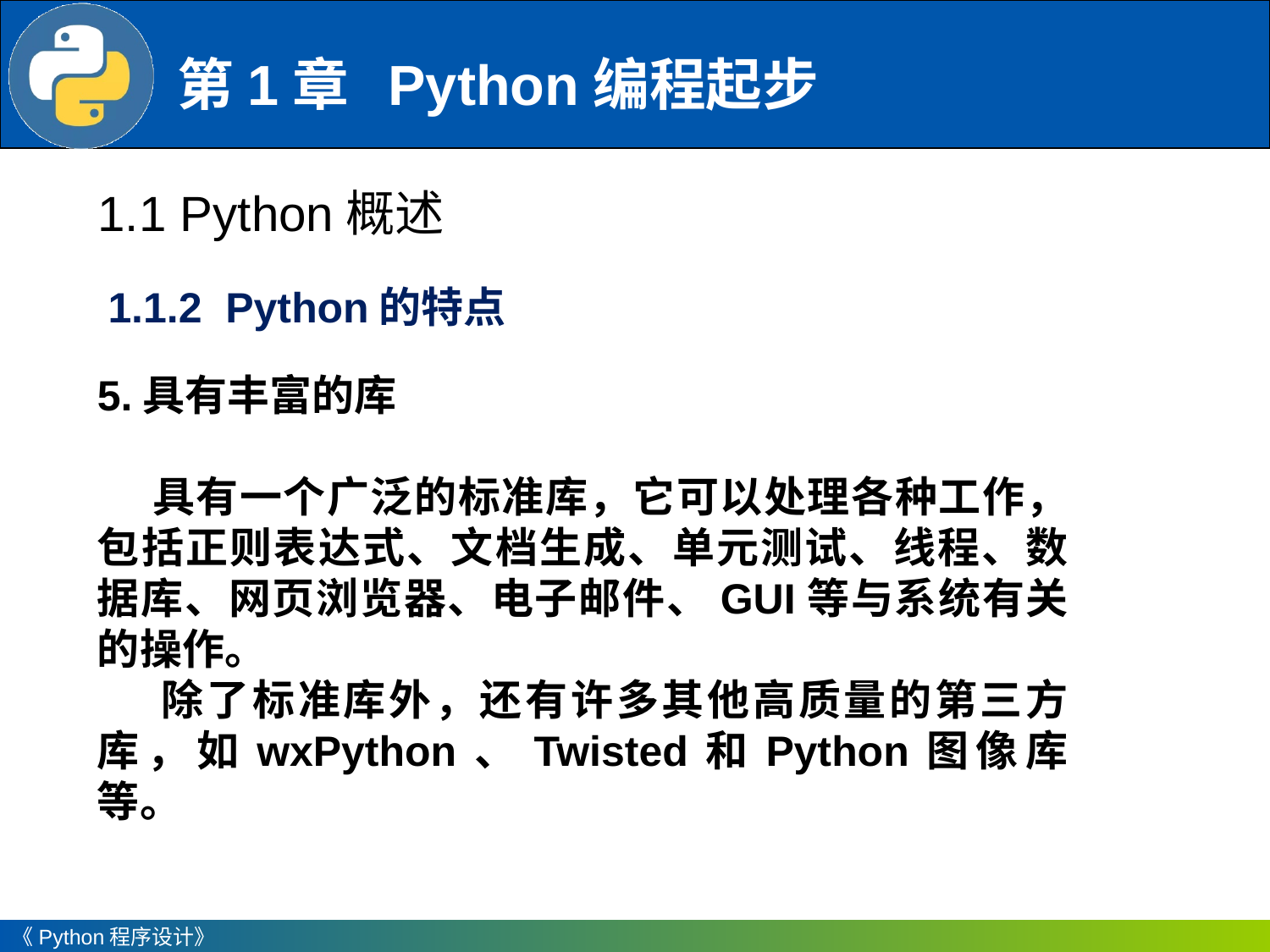

1.1 Python概述
1.1.2  Python的特点

5.具有丰富的库

    具有一个广泛的标准库，它可以处理各种工作，包括正则表达式、文档生成、单元测试、线程、数据库、网页浏览器、电子邮件、GUI等与系统有关的操作。
    除了标准库外，还有许多其他高质量的第三方库，如wxPython、Twisted和Python图像库等。